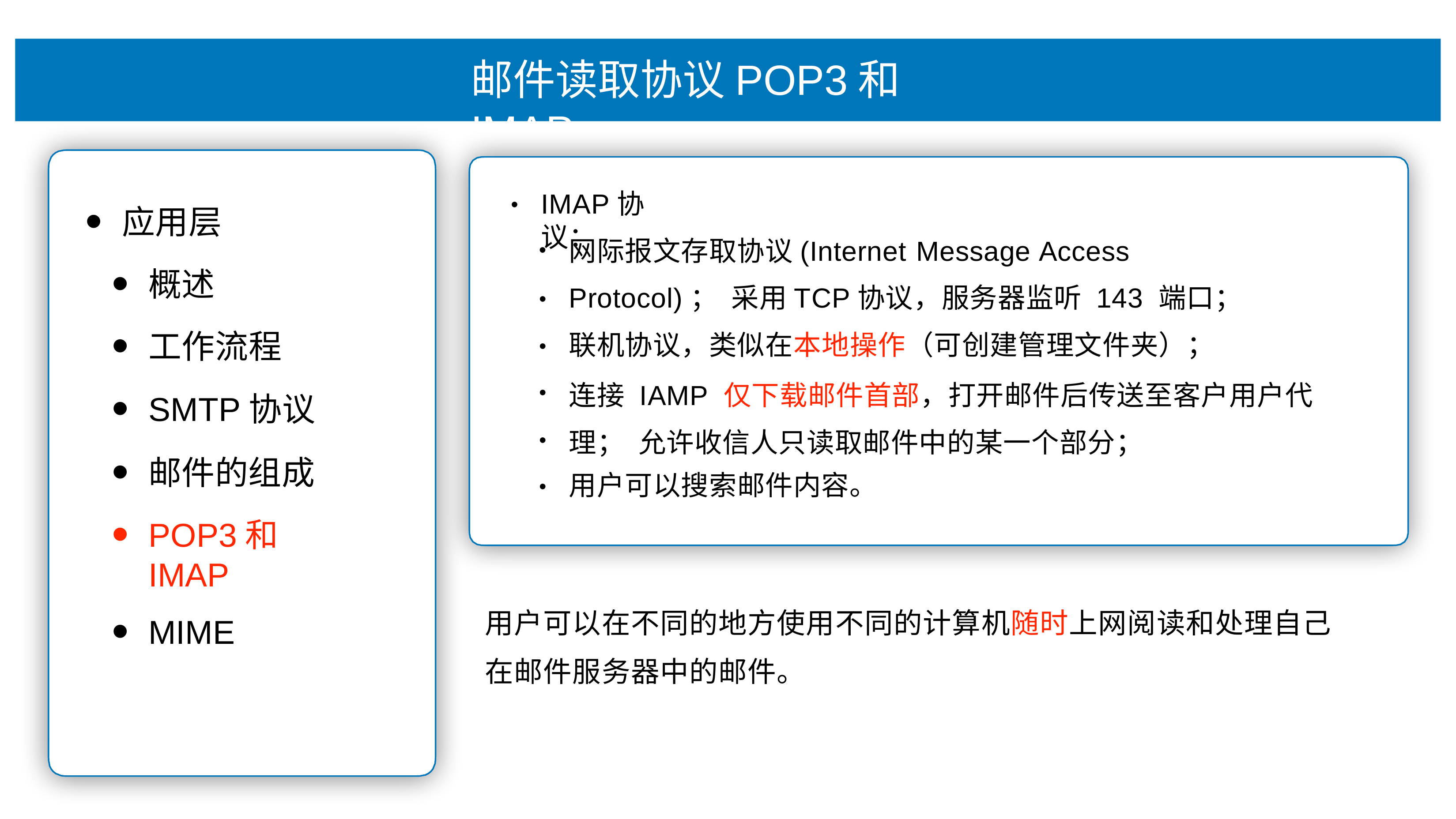

# 邮件读取协议POP3和IMAP

IMAP协议：
•
应⽤层
概述
⼯作流程
SMTP协议
邮件的组成
POP3和IMAP
MIME
⽹际报⽂存取协议(Internet Message Access Protocol)；  采⽤TCP协议，服务器监听 143 端⼝；
联机协议，类似在本地操作（可创建管理⽂件夹）；
连接 IAMP 仅下载邮件⾸部，打开邮件后传送⾄客户⽤户代理；  允许收信⼈只读取邮件中的某⼀个部分；
⽤户可以搜索邮件内容。
•
•
•
•
•
⽤户可以在不同的地⽅使⽤不同的计算机随时上⽹阅读和处理⾃⼰ 在邮件服务器中的邮件。